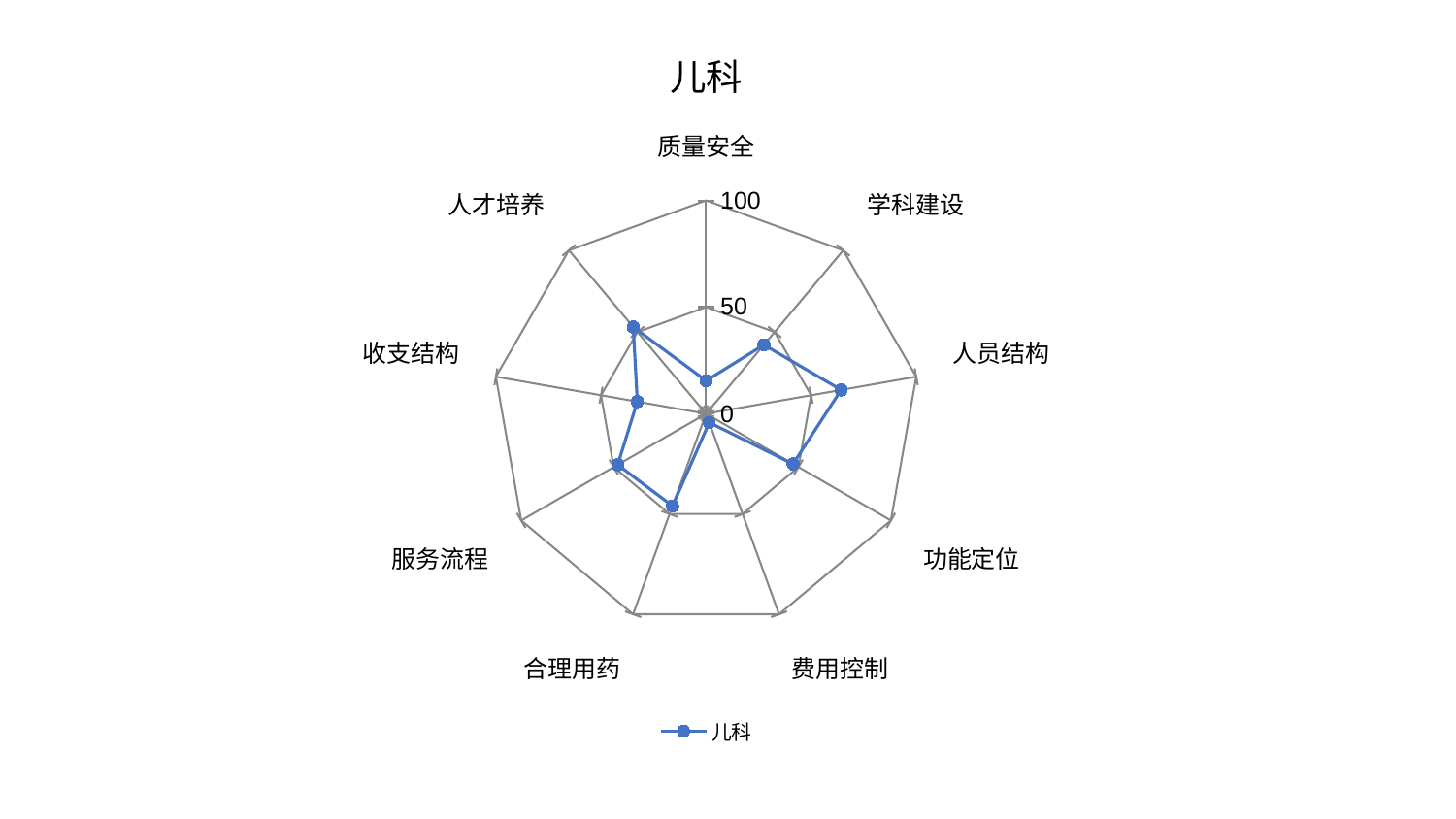

### Chart: 儿科

| Category | 儿科 |
|---|---|
| 质量安全 | 15.494953116637953 |
| 学科建设 | 42.175987024336024 |
| 人员结构 | 64.26483771475763 |
| 功能定位 | 47.055595528229794 |
| 费用控制 | 4.3722632836240765 |
| 合理用药 | 45.97997569368683 |
| 服务流程 | 47.83464498143092 |
| 收支结构 | 32.72724153326626 |
| 人才培养 | 53.0874676637678 |
158